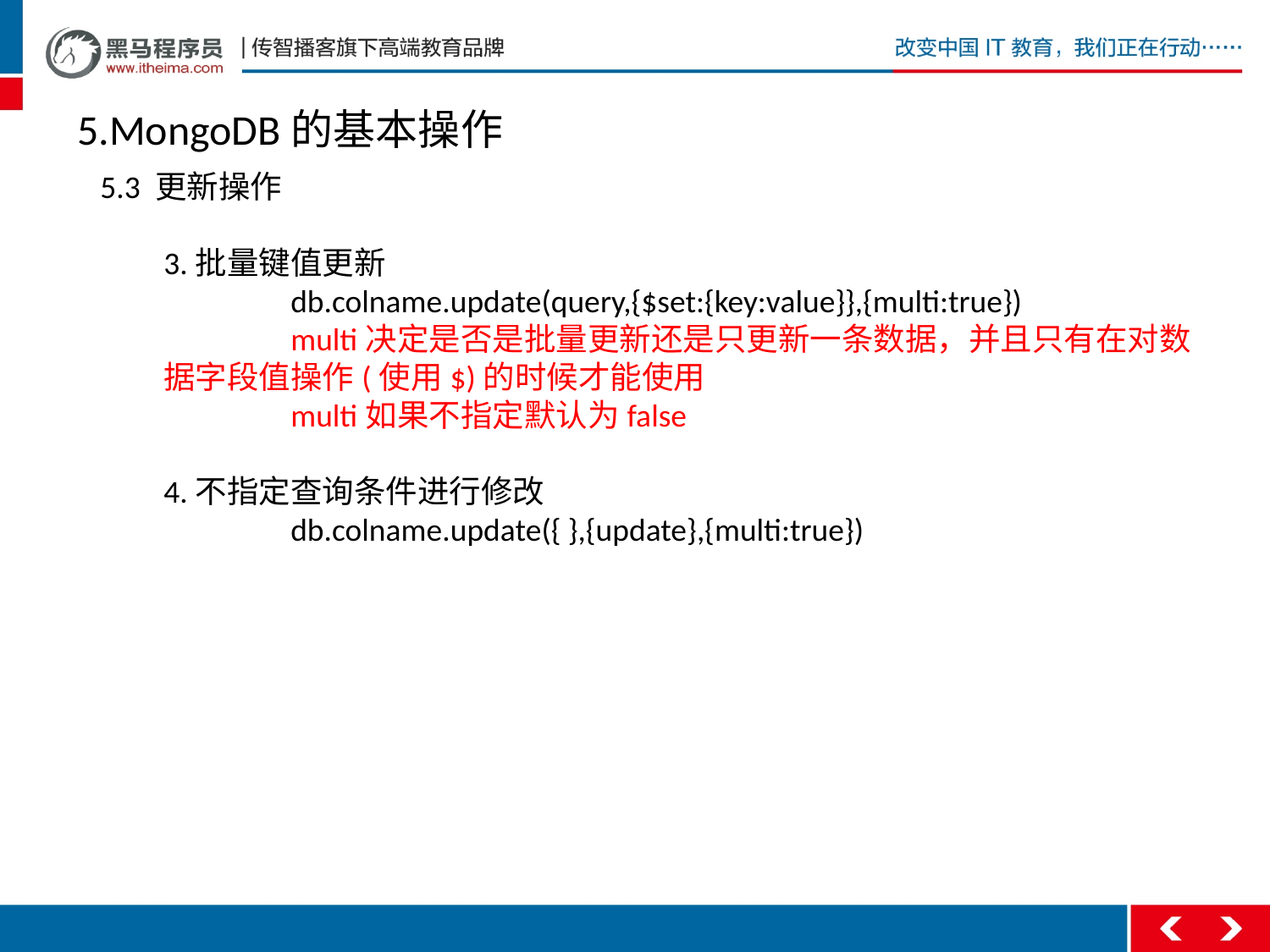

5.MongoDB的基本操作
5.3 更新操作

3.批量键值更新
	db.colname.update(query,{$set:{key:value}},{multi:true})
	multi决定是否是批量更新还是只更新一条数据，并且只有在对数据字段值操作(使用$)的时候才能使用
	multi如果不指定默认为false

4.不指定查询条件进行修改
	db.colname.update({ },{update},{multi:true})